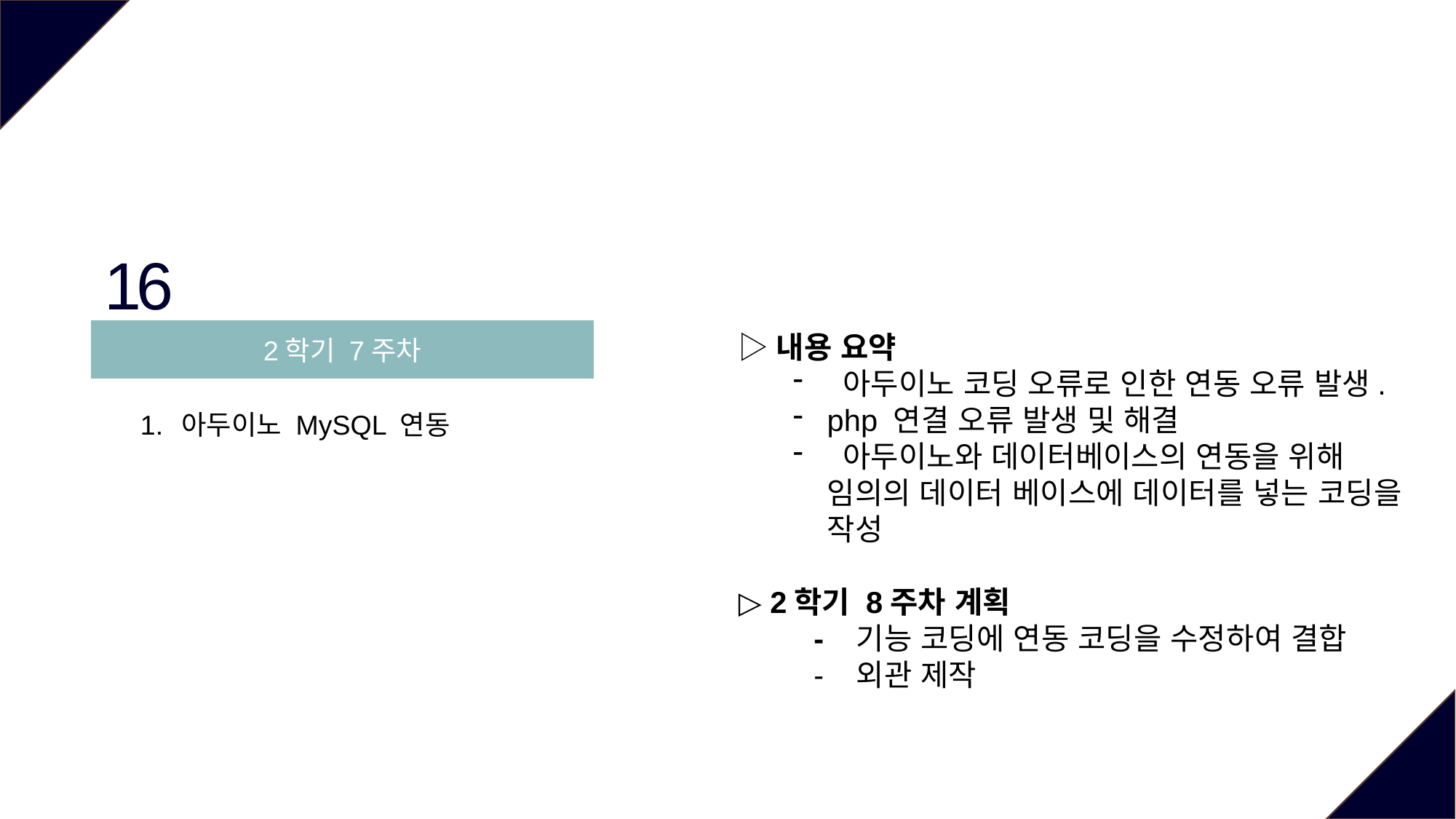

16
2학기 7주차
▷내용 요약
 아두이노 코딩 오류로 인한 연동 오류 발생.
php 연결 오류 발생 및 해결
 아두이노와 데이터베이스의 연동을 위해 임의의 데이터 베이스에 데이터를 넣는 코딩을 작성

▷ 2학기 8주차 계획
         -   기능 코딩에 연동 코딩을 수정하여 결합
         -   외관 제작
아두이노 MySQL 연동